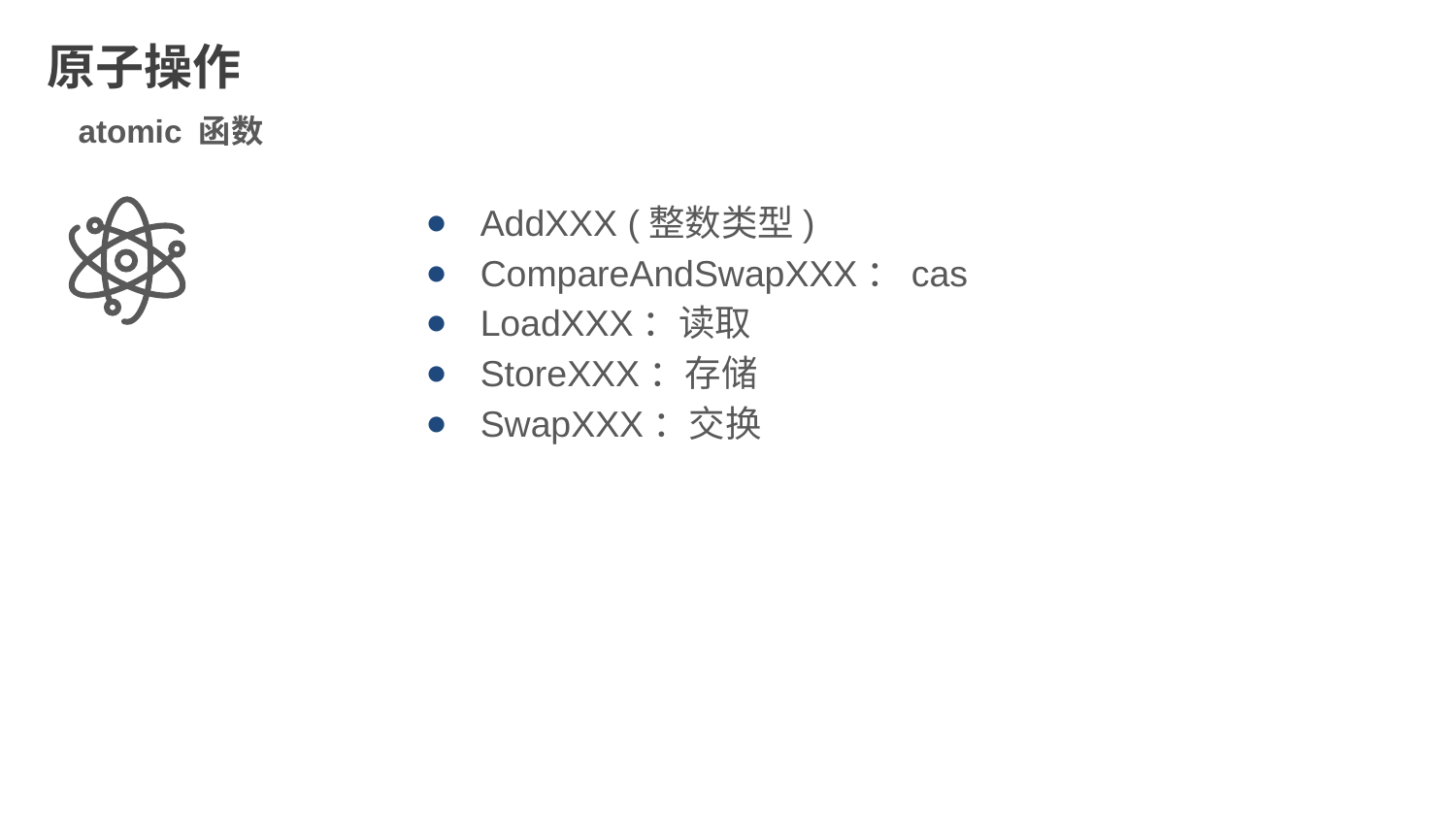

原子操作
atomic 函数
AddXXX (整数类型)
CompareAndSwapXXX：cas
LoadXXX：读取
StoreXXX：存储
SwapXXX：交换